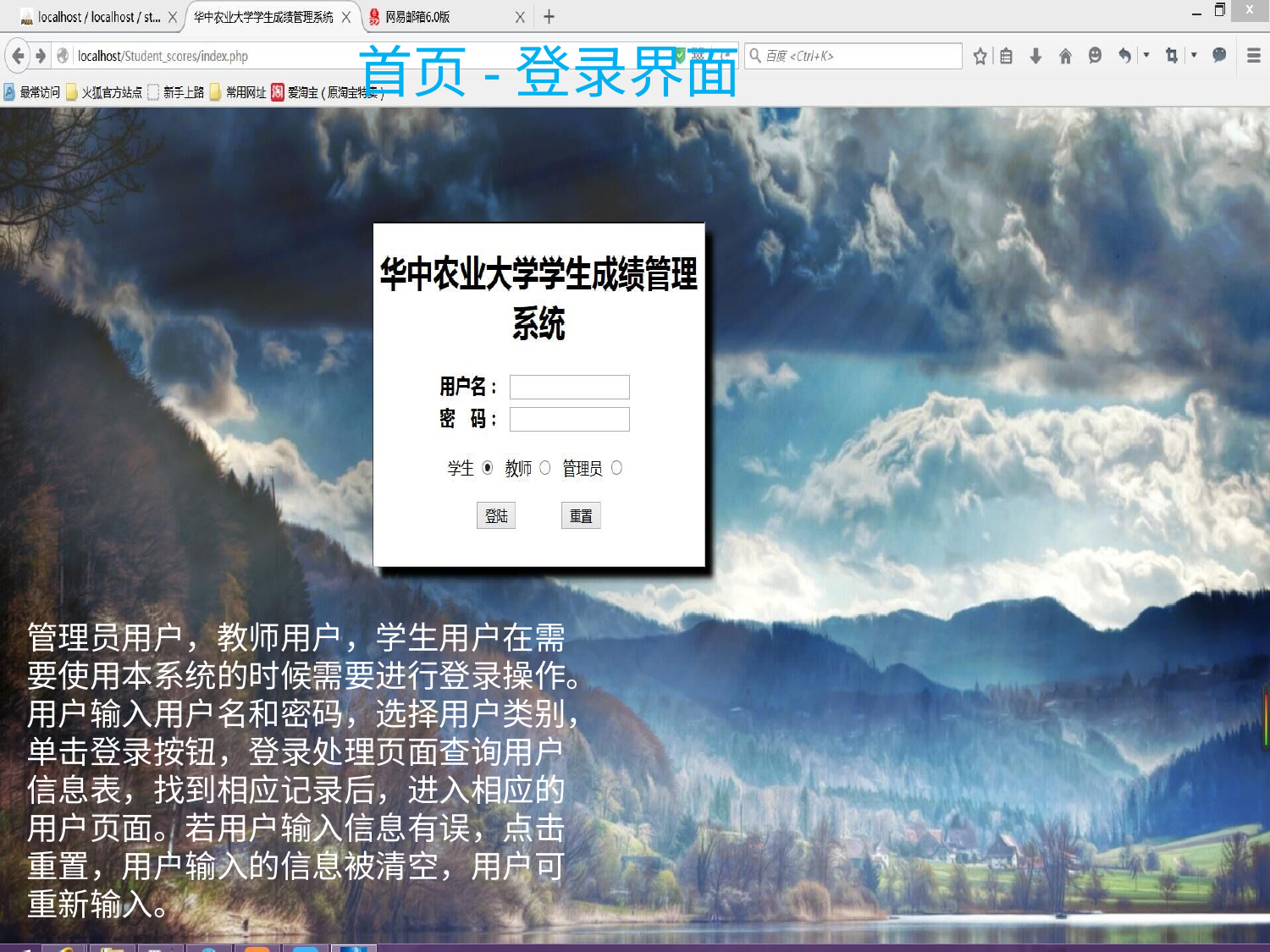

首页-登录界面
管理员用户，教师用户，学生用户在需要使用本系统的时候需要进行登录操作。用户输入用户名和密码，选择用户类别，单击登录按钮，登录处理页面查询用户信息表，找到相应记录后，进入相应的用户页面。若用户输入信息有误，点击重置，用户输入的信息被清空，用户可重新输入。